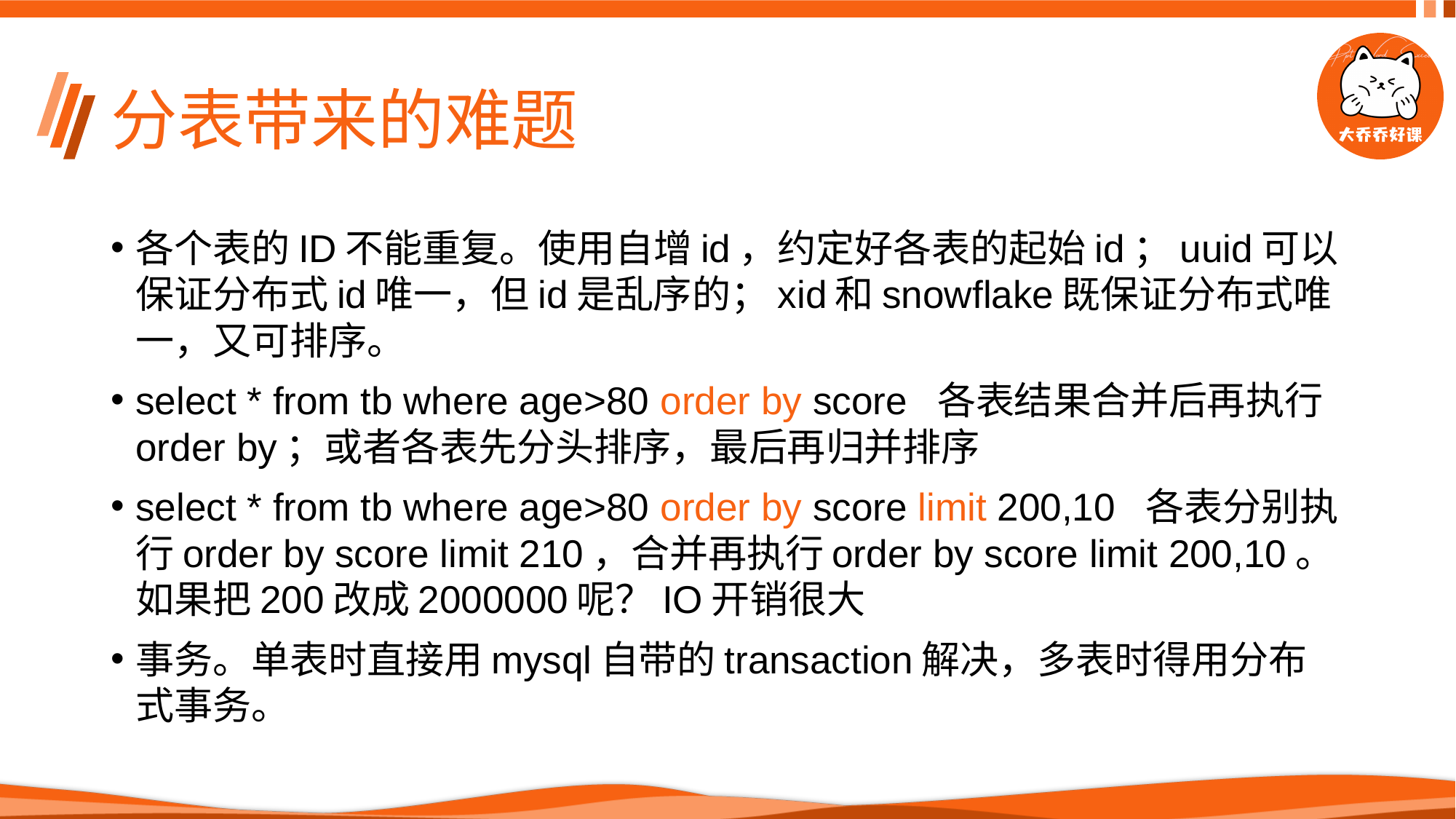

# 分表带来的难题
各个表的ID不能重复。使用自增id，约定好各表的起始id；uuid可以保证分布式id唯一，但id是乱序的；xid和snowflake既保证分布式唯一，又可排序。
select * from tb where age>80 order by score  各表结果合并后再执行order by；或者各表先分头排序，最后再归并排序
select * from tb where age>80 order by score limit 200,10  各表分别执行order by score limit 210，合并再执行order by score limit 200,10。如果把200改成2000000呢？IO开销很大
事务。单表时直接用mysql自带的transaction解决，多表时得用分布式事务。